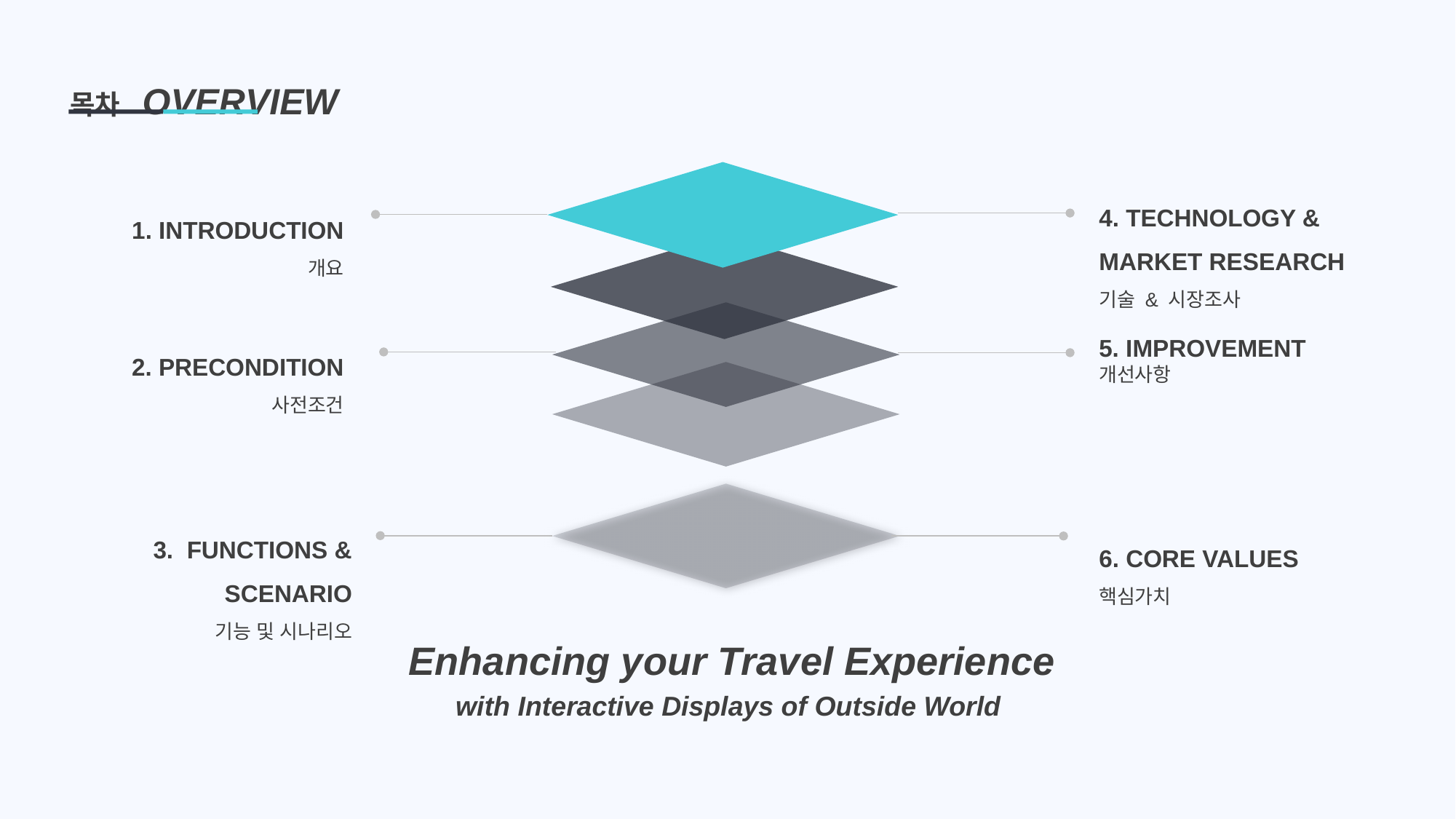

목차  OVERVIEW

4. TECHNOLOGY &
MARKET RESEARCH
기술 & 시장조사
1. INTRODUCTION
개요

5. IMPROVEMENT
개선사항

2. PRECONDITION
사전조건

3.  FUNCTIONS & SCENARIO
기능 및 시나리오

6. CORE VALUES
핵심가치

Enhancing your Travel Experience
with Interactive Displays of Outside World